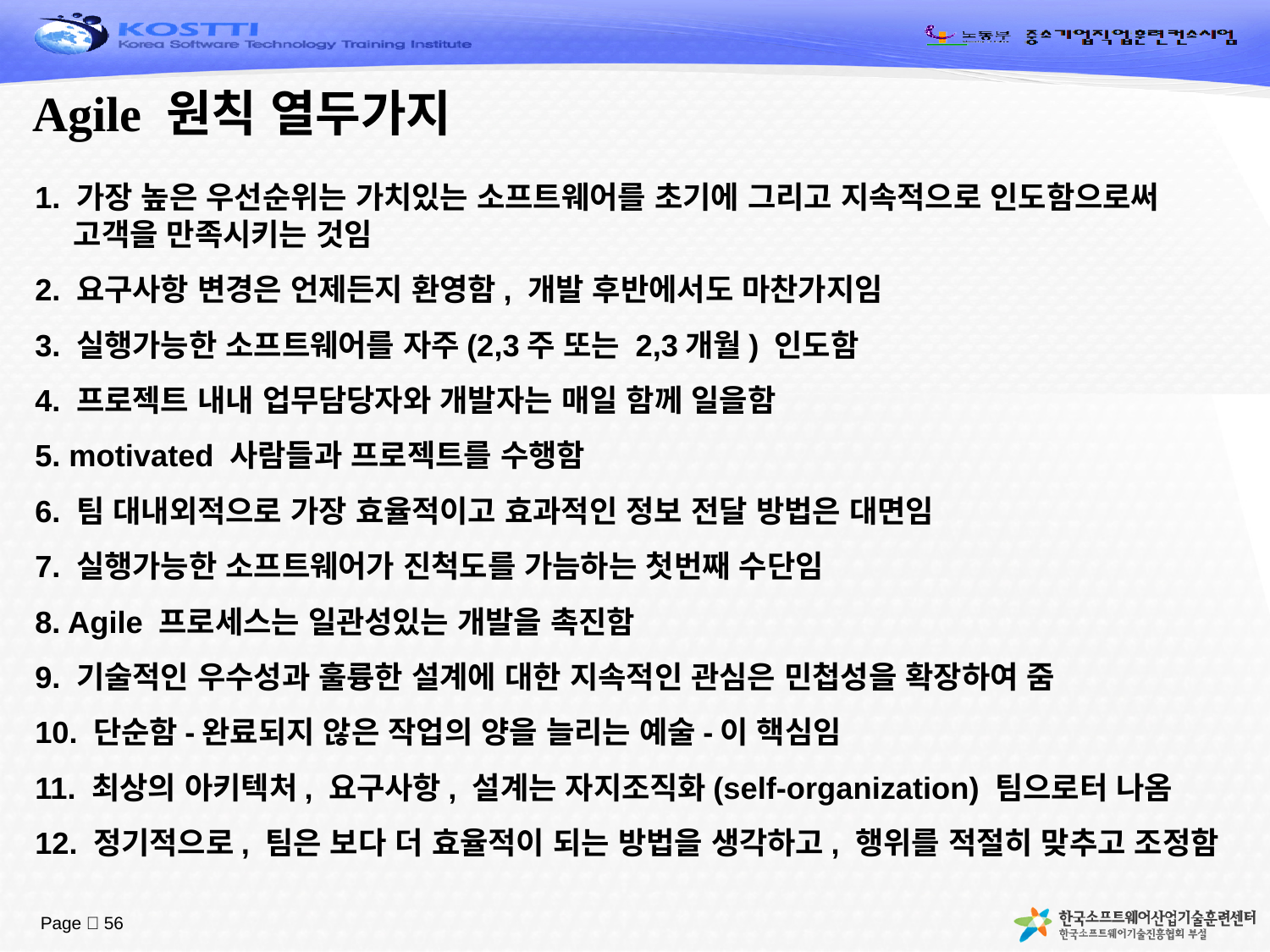

# Agile 원칙 열두가지
1. 가장 높은 우선순위는 가치있는 소프트웨어를 초기에 그리고 지속적으로 인도함으로써 고객을 만족시키는 것임
2. 요구사항 변경은 언제든지 환영함, 개발 후반에서도 마찬가지임
3. 실행가능한 소프트웨어를 자주(2,3주 또는 2,3개월) 인도함
4. 프로젝트 내내 업무담당자와 개발자는 매일 함께 일을함
5. motivated 사람들과 프로젝트를 수행함
6. 팀 대내외적으로 가장 효율적이고 효과적인 정보 전달 방법은 대면임
7. 실행가능한 소프트웨어가 진척도를 가늠하는 첫번째 수단임
8. Agile 프로세스는 일관성있는 개발을 촉진함
9. 기술적인 우수성과 훌륭한 설계에 대한 지속적인 관심은 민첩성을 확장하여 줌
10. 단순함-완료되지 않은 작업의 양을 늘리는 예술-이 핵심임
11. 최상의 아키텍처, 요구사항, 설계는 자지조직화(self-organization) 팀으로터 나옴
12. 정기적으로, 팀은 보다 더 효율적이 되는 방법을 생각하고, 행위를 적절히 맞추고 조정함